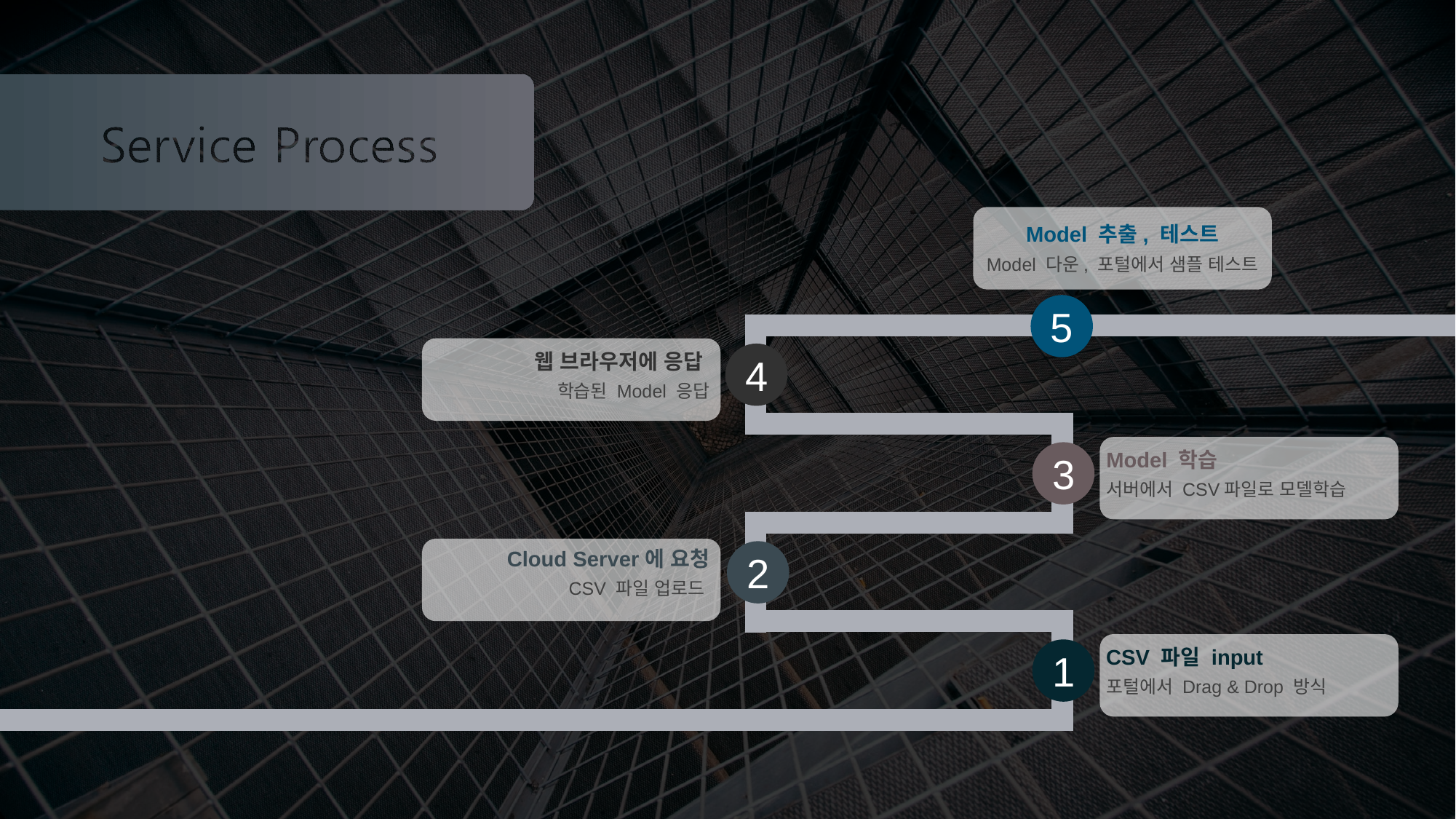

Model 추출, 테스트
Model 다운, 포털에서 샘플 테스트
5

4
웹 브라우저에 응답
학습된 Model 응답

3
Model 학습
서버에서 CSV파일로 모델학습

2
Cloud Server에 요청
CSV 파일 업로드

1
CSV 파일 input
포털에서 Drag & Drop 방식